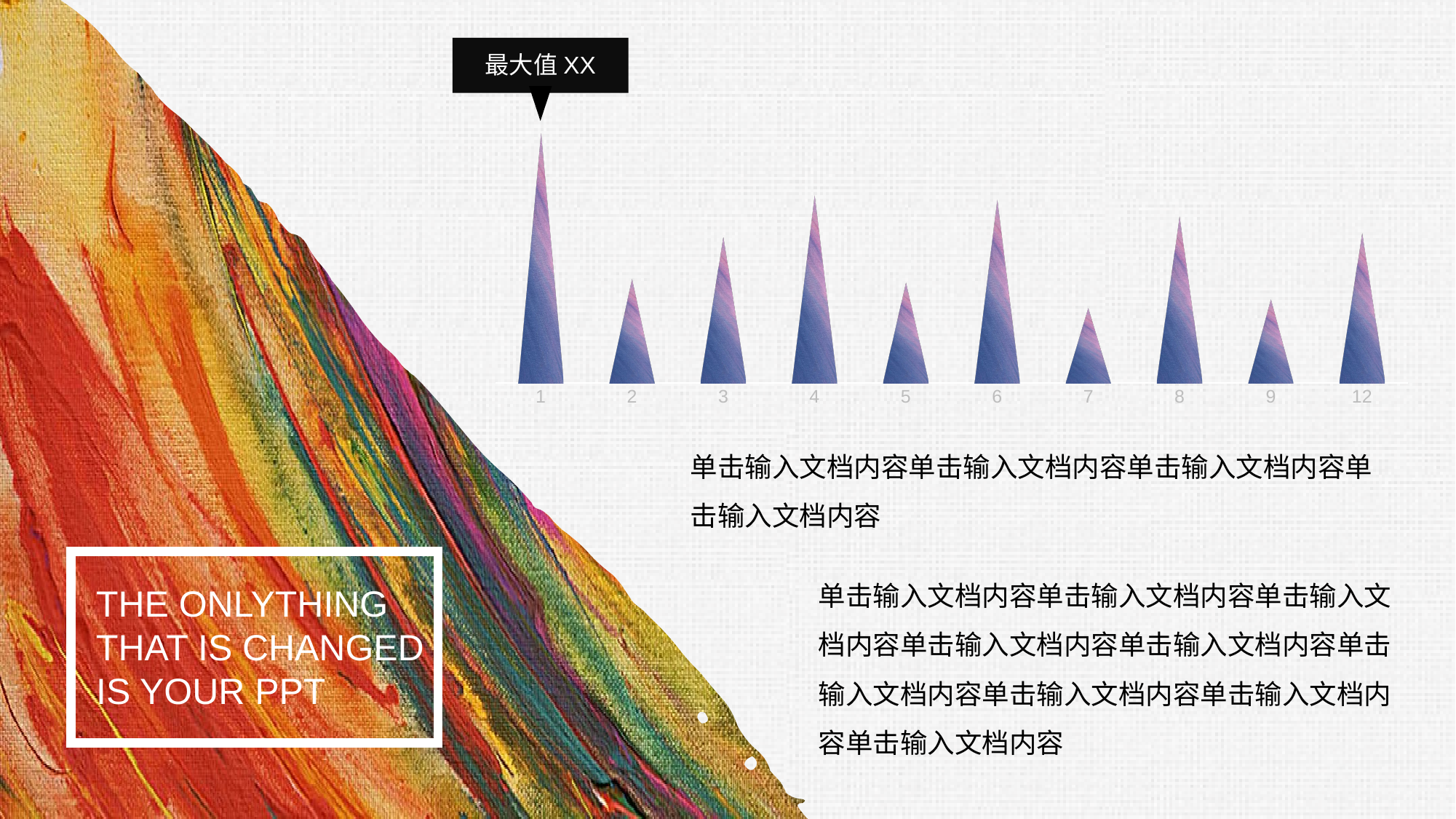

最大值XX

### Chart

| Category | 系列 1 |
|---|---|
| 1 | 6.0 |
| 2 | 2.5 |
| 3 | 3.5 |
| 4 | 4.5 |
| 5 | 2.4 |
| 6 | 4.4 |
| 7 | 1.8 |
| 8 | 4.0 |
| 9 | 2.0 |
| 12 | 3.6 |
单击输入文档内容单击输入文档内容单击输入文档内容单击输入文档内容

THE ONLYTHING
THAT IS CHANGED
IS YOUR PPT
单击输入文档内容单击输入文档内容单击输入文档内容单击输入文档内容单击输入文档内容单击输入文档内容单击输入文档内容单击输入文档内容单击输入文档内容